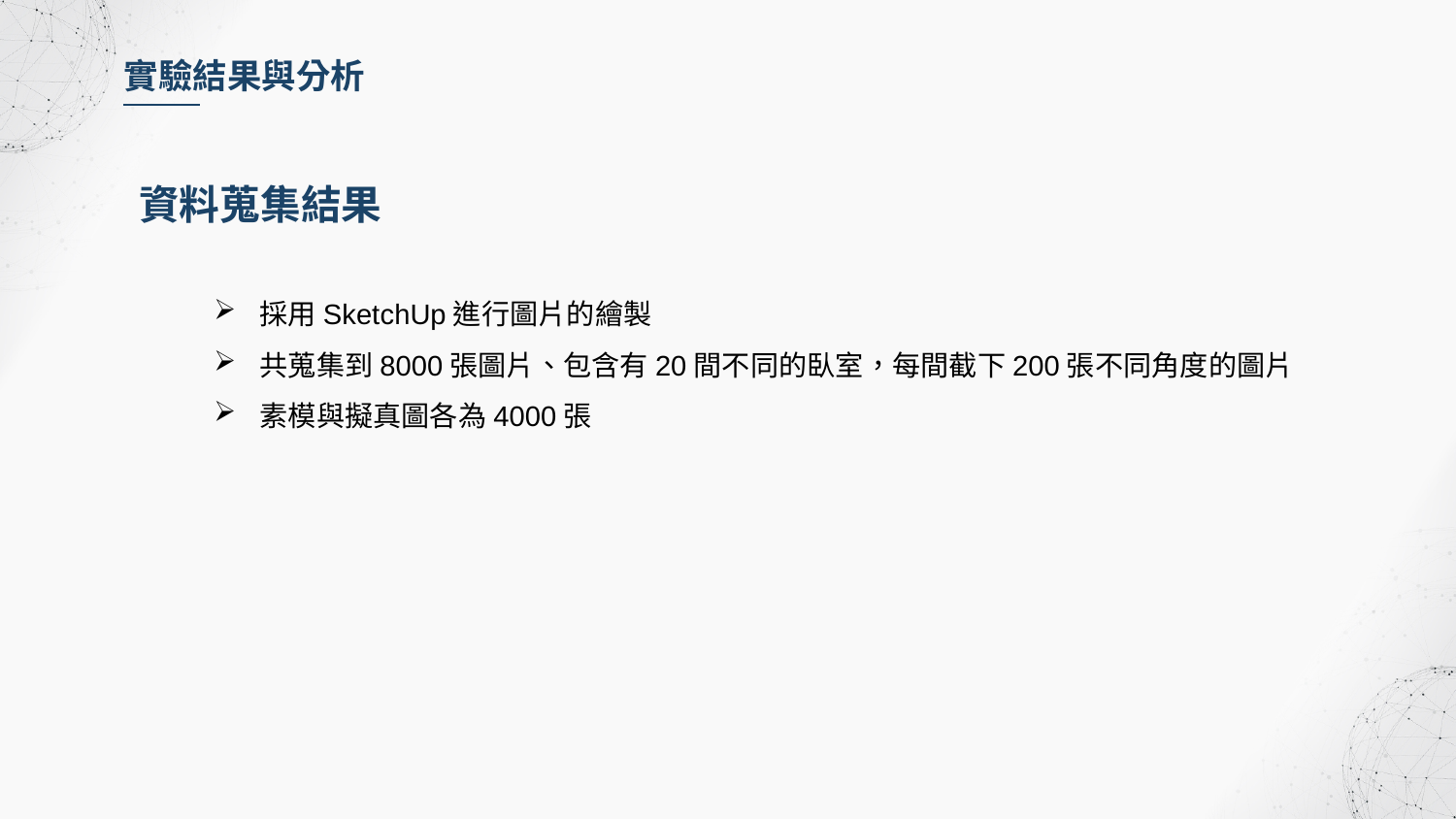

實驗結果與分析
資料蒐集結果
採用SketchUp進行圖片的繪製
共蒐集到8000張圖片、包含有20間不同的臥室，每間截下200張不同角度的圖片
素模與擬真圖各為4000張